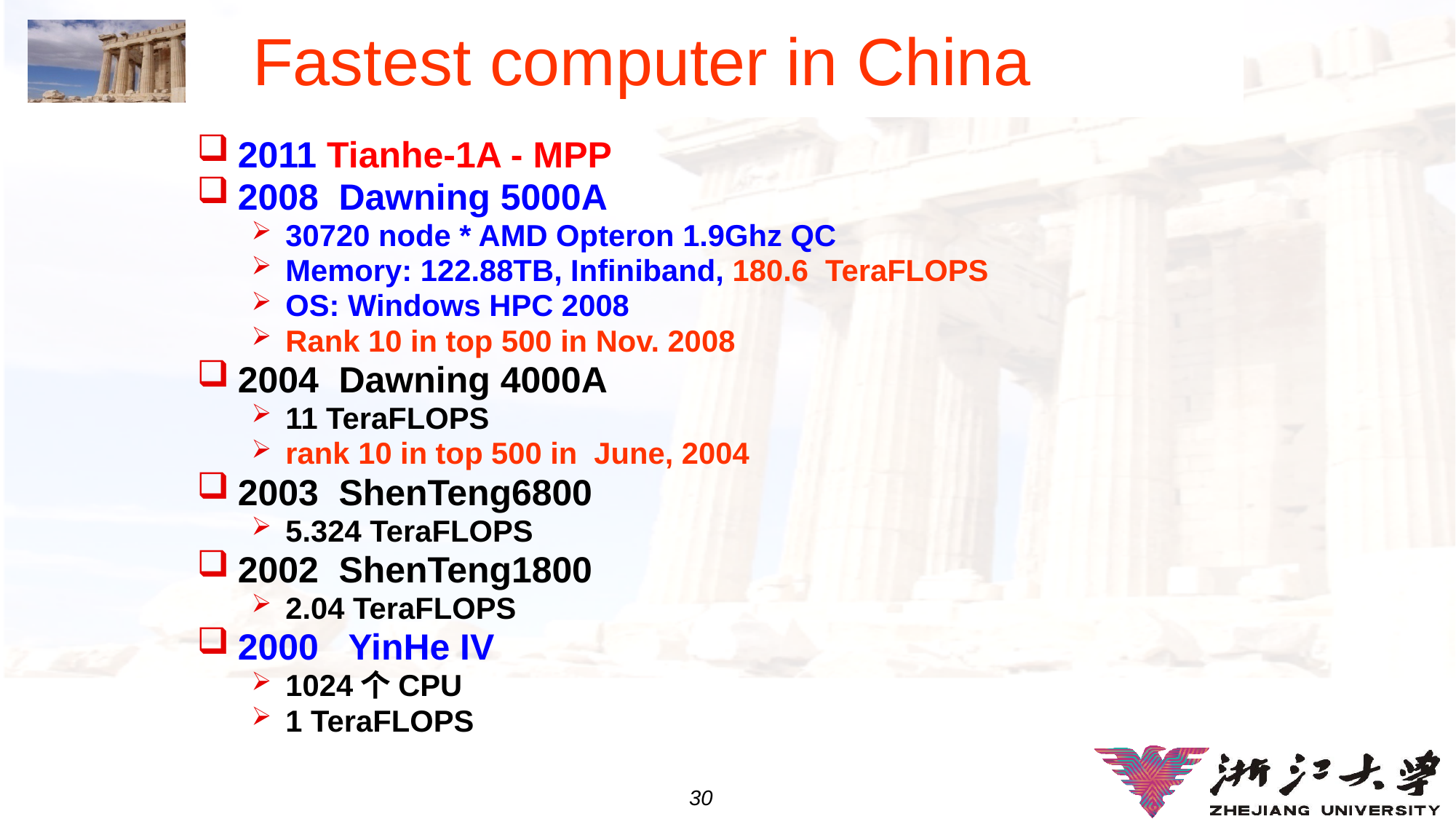

# Fastest computer in China
2011 Tianhe-1A - MPP
2008  Dawning 5000A
30720 node * AMD Opteron 1.9Ghz QC
Memory: 122.88TB, Infiniband, 180.6  TeraFLOPS
OS: Windows HPC 2008
Rank 10 in top 500 in Nov. 2008
2004  Dawning 4000A
11 TeraFLOPS
rank 10 in top 500 in  June, 2004
2003  ShenTeng6800
5.324 TeraFLOPS
2002  ShenTeng1800
2.04 TeraFLOPS
2000   YinHe IV
1024个CPU
1 TeraFLOPS